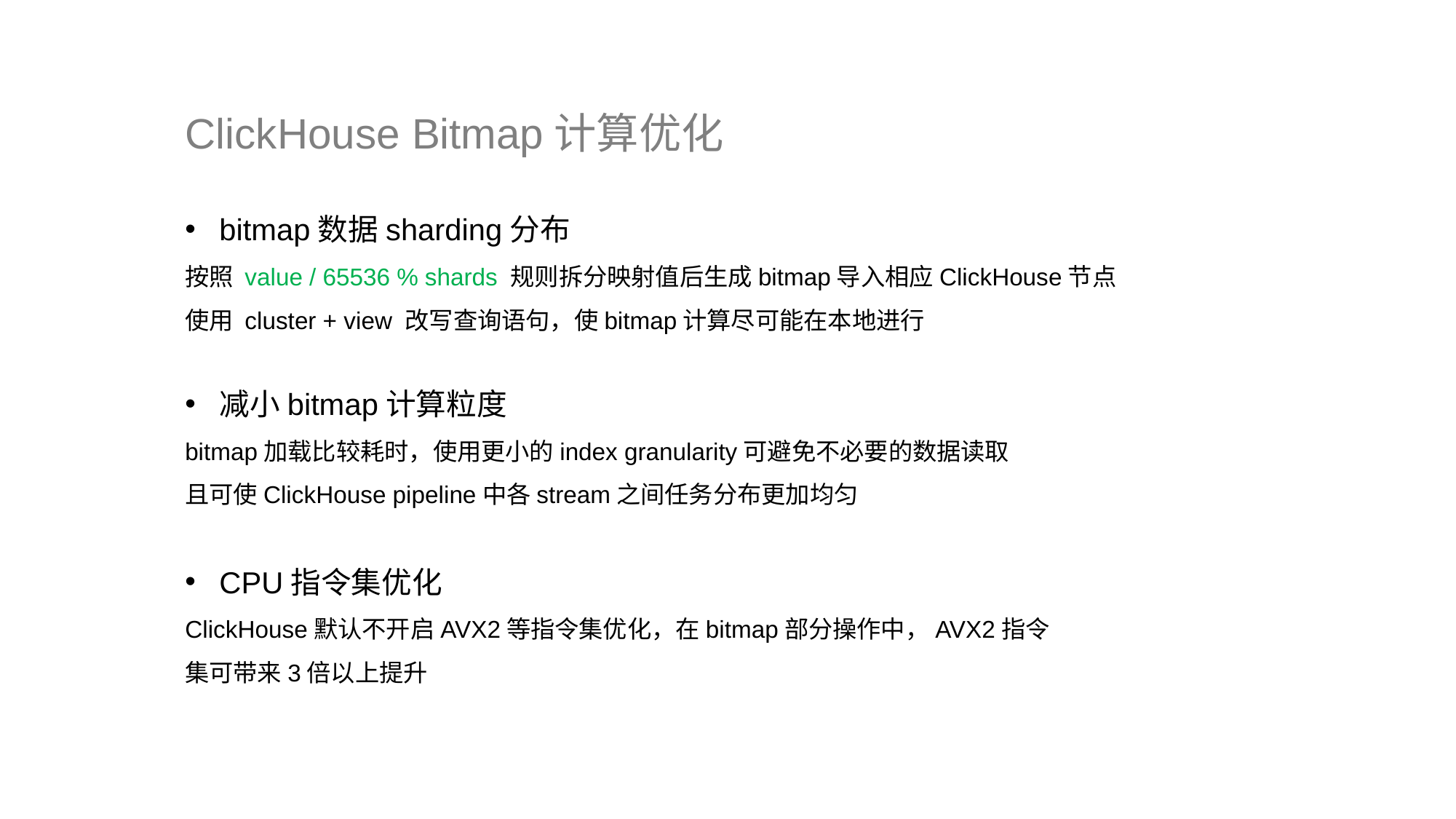

# ClickHouse Bitmap计算优化
bitmap数据sharding分布
按照 value / 65536 % shards 规则拆分映射值后生成bitmap导入相应ClickHouse节点
使用 cluster + view 改写查询语句，使bitmap计算尽可能在本地进行

减小bitmap计算粒度
bitmap加载比较耗时，使用更小的index granularity可避免不必要的数据读取
且可使ClickHouse pipeline中各stream之间任务分布更加均匀

CPU指令集优化
ClickHouse默认不开启AVX2等指令集优化，在bitmap部分操作中，AVX2指令
集可带来3倍以上提升